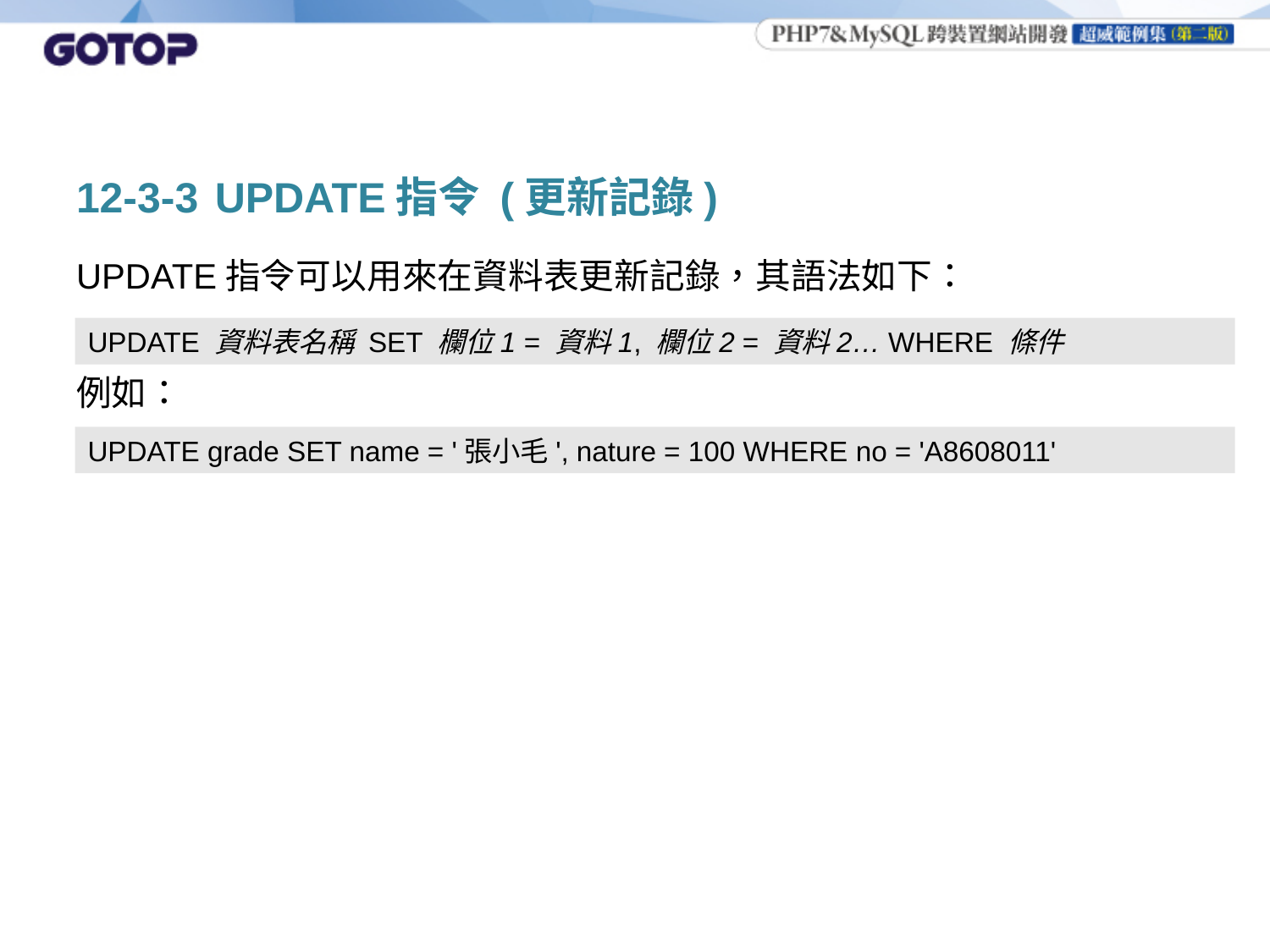

# 12-3-3	 UPDATE指令 (更新記錄)
UPDATE指令可以用來在資料表更新記錄，其語法如下：

例如：

UPDATE 資料表名稱 SET 欄位1 = 資料1, 欄位2 = 資料2… WHERE 條件
UPDATE grade SET name = '張小毛', nature = 100 WHERE no = 'A8608011'